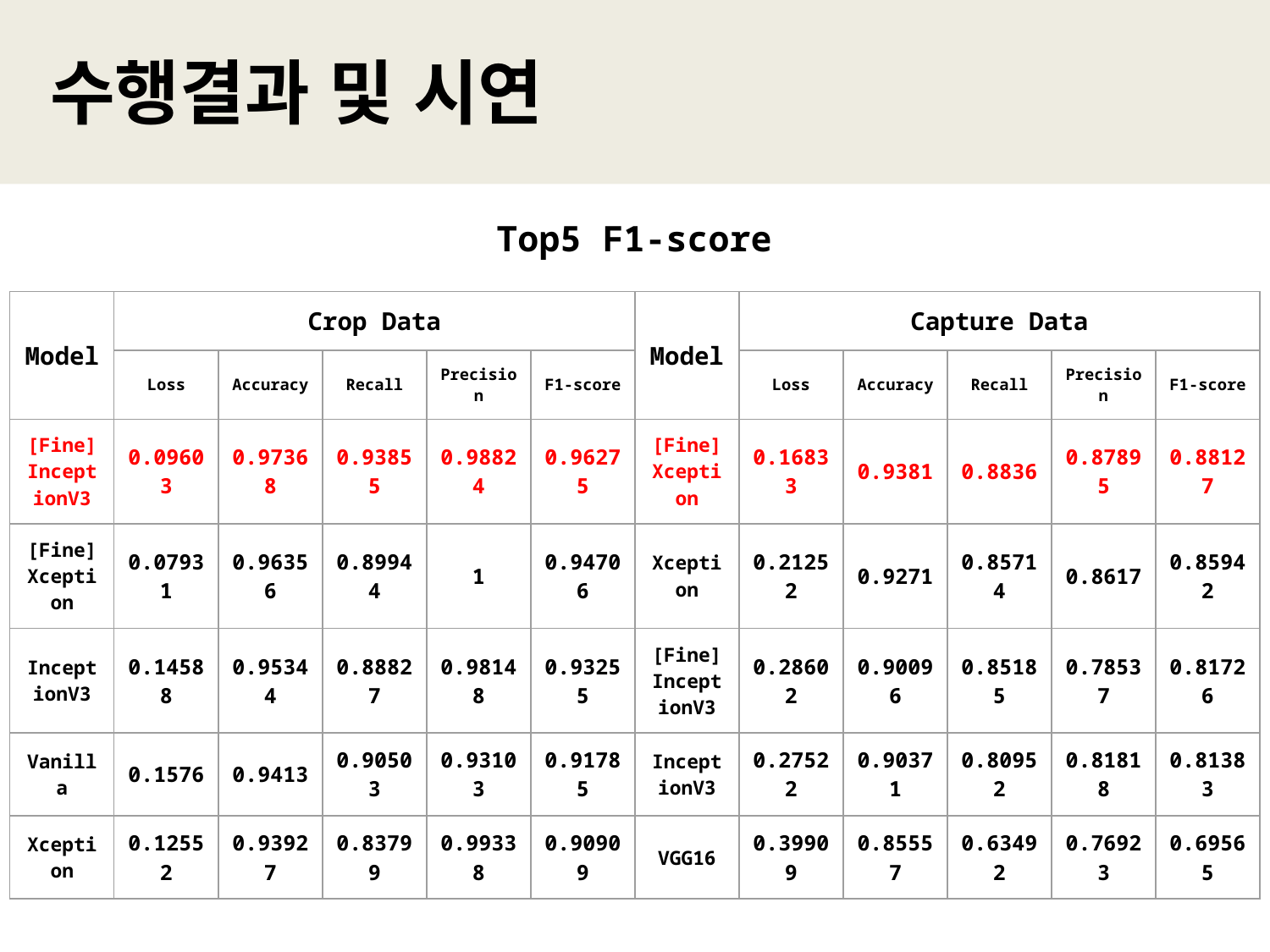

수행결과 및 시연
Top5 F1-score
| Model | Crop Data |  |  |  |  | Model | Capture Data |  |  |  |  |
| --- | --- | --- | --- | --- | --- | --- | --- | --- | --- | --- | --- |
|  | Loss | Accuracy | Recall | Precision | F1-score |  | Loss | Accuracy | Recall | Precision | F1-score |
| [Fine] InceptionV3 | 0.09603 | 0.97368 | 0.93855 | 0.98824 | 0.96275 | [Fine] Xception | 0.16833 | 0.9381 | 0.8836 | 0.87895 | 0.88127 |
| [Fine] Xception | 0.07931 | 0.96356 | 0.89944 | 1 | 0.94706 | Xception | 0.21252 | 0.9271 | 0.85714 | 0.8617 | 0.85942 |
| InceptionV3 | 0.14588 | 0.95344 | 0.88827 | 0.98148 | 0.93255 | [Fine] InceptionV3 | 0.28602 | 0.90096 | 0.85185 | 0.78537 | 0.81726 |
| Vanilla | 0.1576 | 0.9413 | 0.90503 | 0.93103 | 0.91785 | InceptionV3 | 0.27522 | 0.90371 | 0.80952 | 0.81818 | 0.81383 |
| Xception | 0.12552 | 0.93927 | 0.83799 | 0.99338 | 0.90909 | VGG16 | 0.39909 | 0.85557 | 0.63492 | 0.76923 | 0.69565 |